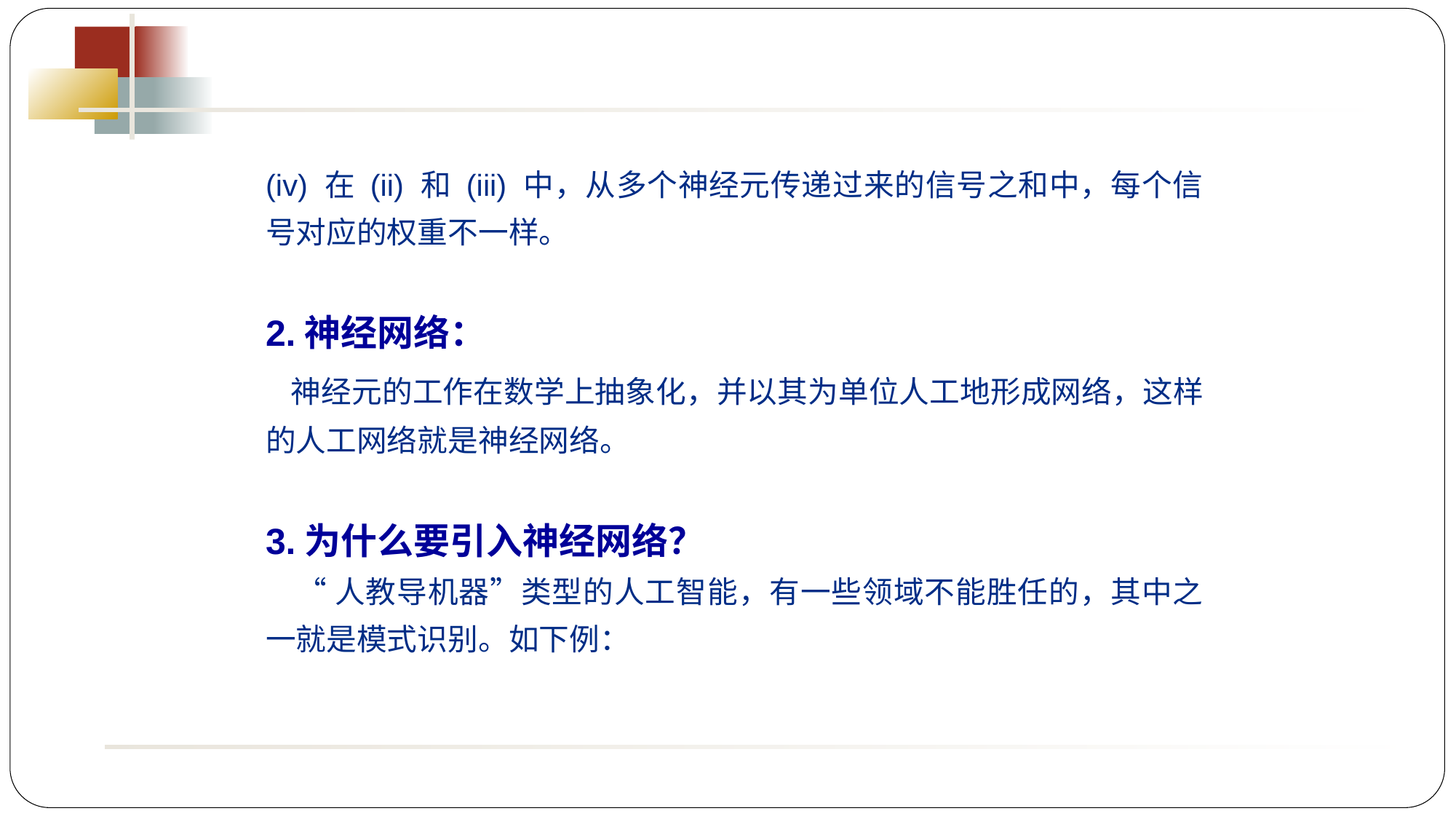

(iv) 在 (ii) 和 (iii) 中，从多个神经元传递过来的信号之和中，每个信号对应的权重不一样。

2.神经网络：
  神经元的工作在数学上抽象化，并以其为单位人工地形成网络，这样的人工网络就是神经网络。

3.为什么要引入神经网络？
    “人教导机器”类型的人工智能，有一些领域不能胜任的，其中之一就是模式识别。如下例：